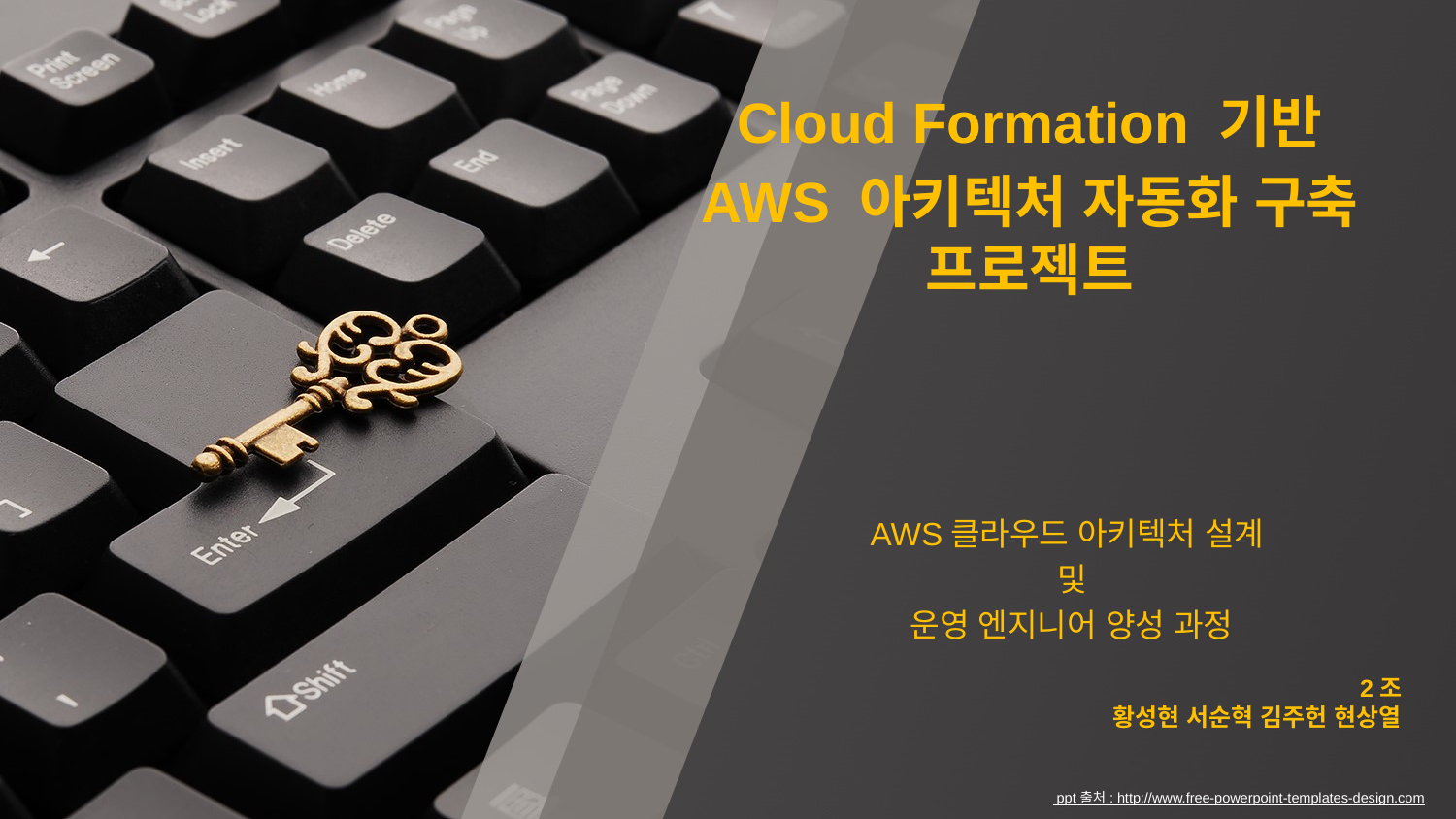

Cloud Formation 기반
AWS 아키텍처 자동화 구축 프로젝트
AWS클라우드 아키텍처 설계
및
운영 엔지니어 양성 과정
2조
황성현 서순혁 김주헌 현상열
 ppt 출처 : http://www.free-powerpoint-templates-design.com